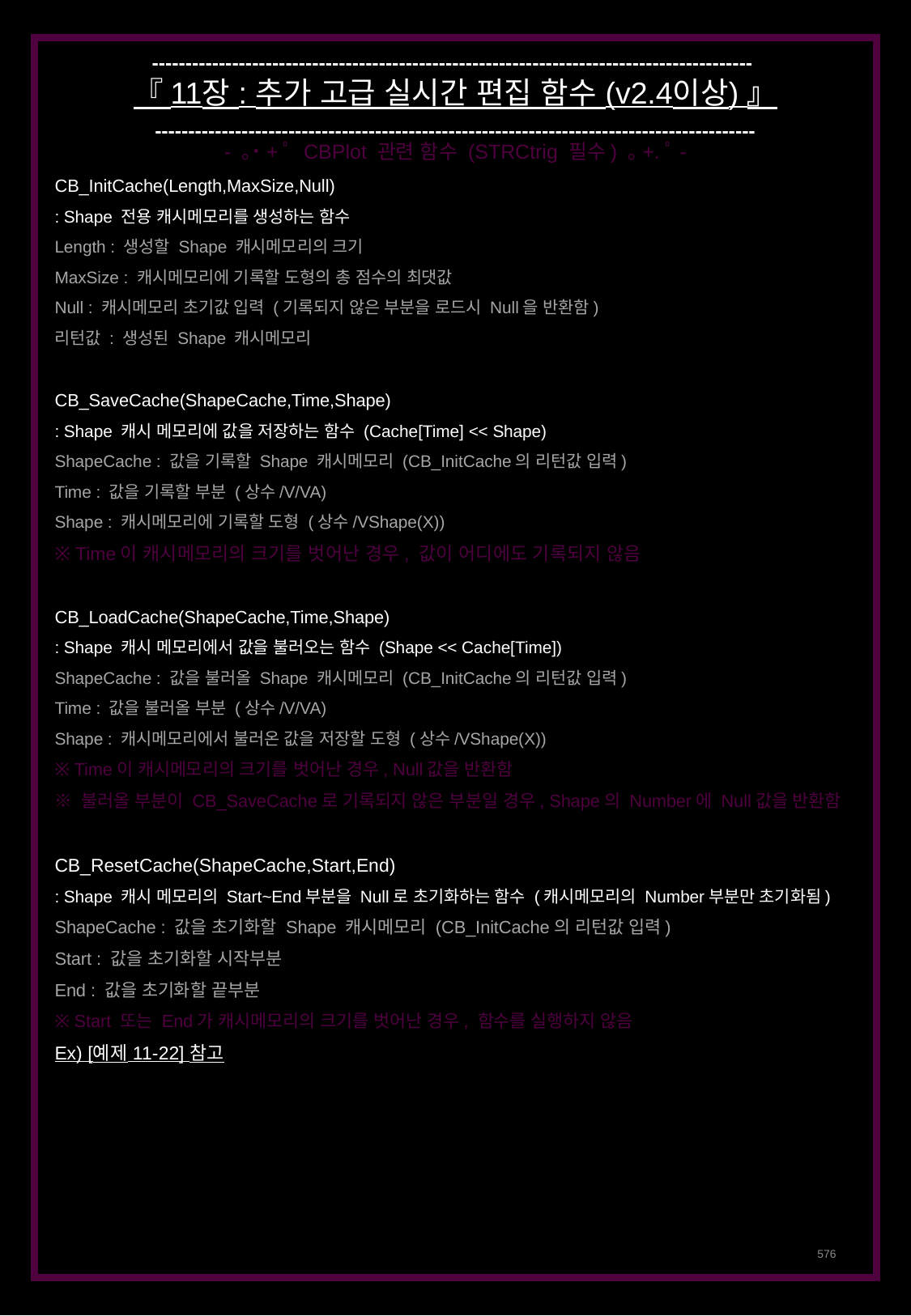

------------------------------------------------------------------------------------------
『 11장 : 추가 고급 실시간 편집 함수 (v2.4이상) 』
------------------------------------------------------------------------------------------
- ｡˙+ﾟ CBPlot 관련 함수 (STRCtrig 필수) ｡+.ﾟ-
CB_InitCache(Length,MaxSize,Null)
: Shape 전용 캐시메모리를 생성하는 함수
Length : 생성할 Shape 캐시메모리의 크기
MaxSize : 캐시메모리에 기록할 도형의 총 점수의 최댓값
Null : 캐시메모리 초기값 입력 (기록되지 않은 부분을 로드시 Null을 반환함)
리턴값 : 생성된 Shape 캐시메모리

CB_SaveCache(ShapeCache,Time,Shape)
: Shape 캐시 메모리에 값을 저장하는 함수 (Cache[Time] << Shape)
ShapeCache : 값을 기록할 Shape 캐시메모리 (CB_InitCache의 리턴값 입력)
Time : 값을 기록할 부분 (상수/V/VA)
Shape : 캐시메모리에 기록할 도형 (상수/VShape(X))
※ Time이 캐시메모리의 크기를 벗어난 경우, 값이 어디에도 기록되지 않음

CB_LoadCache(ShapeCache,Time,Shape)
: Shape 캐시 메모리에서 값을 불러오는 함수 (Shape << Cache[Time])
ShapeCache : 값을 불러올 Shape 캐시메모리 (CB_InitCache의 리턴값 입력)
Time : 값을 불러올 부분 (상수/V/VA)
Shape : 캐시메모리에서 불러온 값을 저장할 도형 (상수/VShape(X))
※ Time이 캐시메모리의 크기를 벗어난 경우, Null값을 반환함
※ 불러올 부분이 CB_SaveCache로 기록되지 않은 부분일 경우, Shape의 Number에 Null값을 반환함

CB_ResetCache(ShapeCache,Start,End)
: Shape 캐시 메모리의 Start~End부분을 Null로 초기화하는 함수 (캐시메모리의 Number부분만 초기화됨)
ShapeCache : 값을 초기화할 Shape 캐시메모리 (CB_InitCache의 리턴값 입력)
Start : 값을 초기화할 시작부분
End : 값을 초기화할 끝부분
※ Start 또는 End가 캐시메모리의 크기를 벗어난 경우, 함수를 실행하지 않음
Ex) [예제 11-22] 참고
576